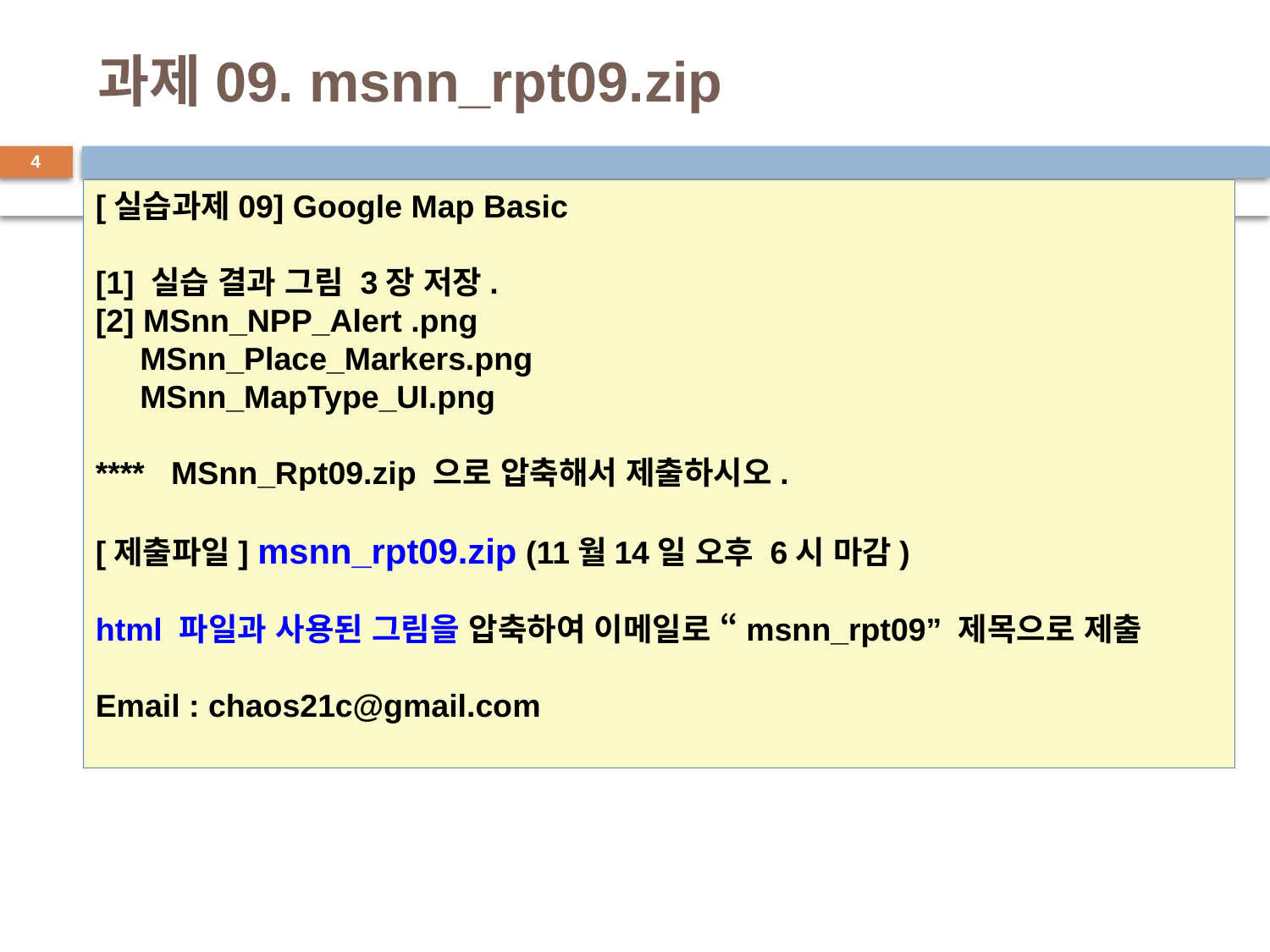

# 과제09. msnn_rpt09.zip
4
[실습과제09] Google Map Basic

[1] 실습 결과 그림 3장 저장.
[2] MSnn_NPP_Alert .png
     MSnn_Place_Markers.png
     MSnn_MapType_UI.png

****   MSnn_Rpt09.zip 으로 압축해서 제출하시오.

[제출파일] msnn_rpt09.zip (11월14일 오후 6시 마감)

html 파일과 사용된 그림을 압축하여 이메일로 “msnn_rpt09” 제목으로 제출

Email : chaos21c@gmail.com